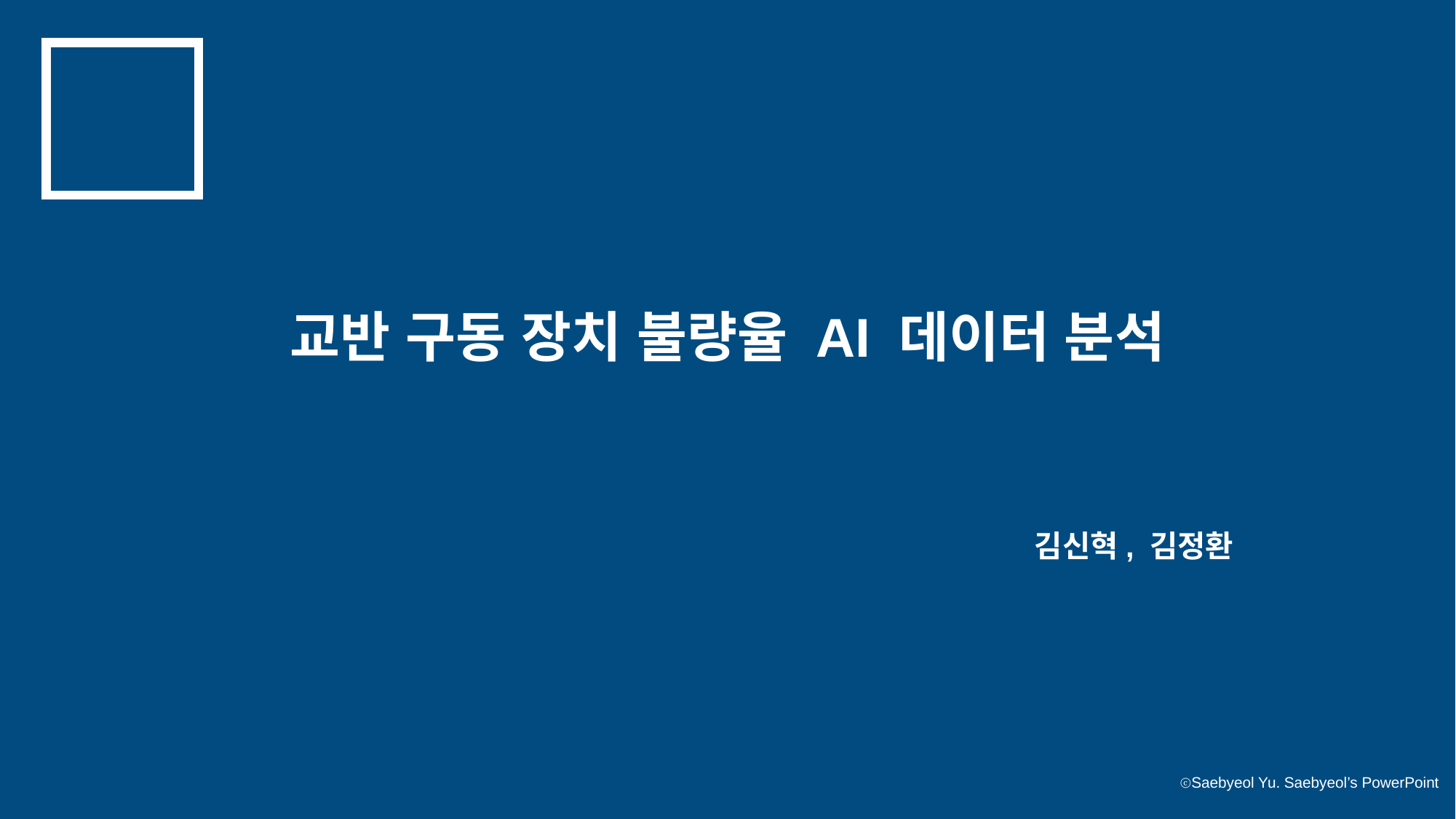

교반 구동 장치 불량율 AI 데이터 분석

김신혁, 김정환